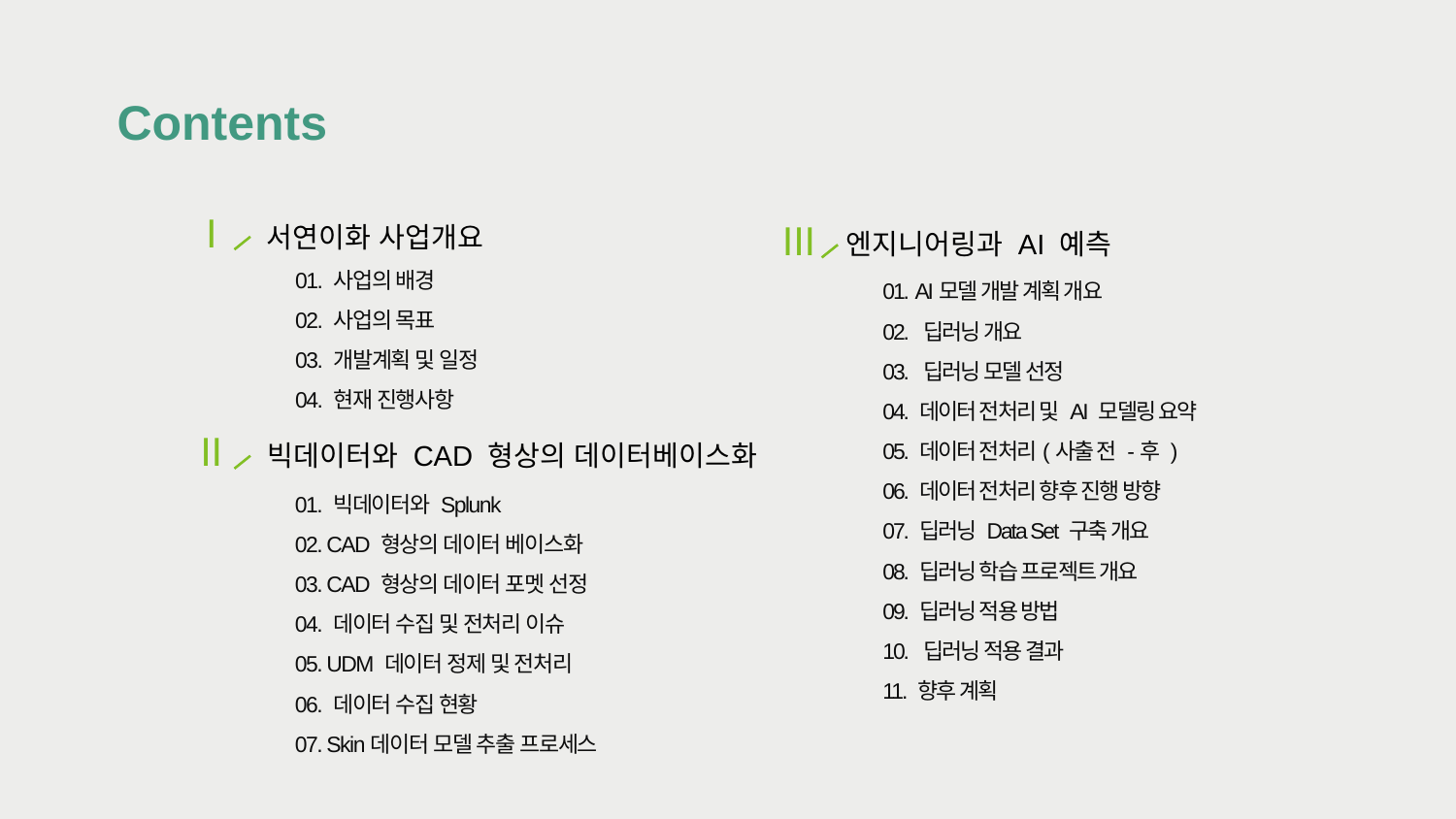

Contents
서연이화 사업개요
I
엔지니어링과 AI 예측
III
01.  AI모델 개발 계획 개요
02.  딥러닝 개요
03.  딥러닝 모델 선정
04. 데이터 전처리 및 AI 모델링 요약
05. 데이터 전처리(사출 전 -후 )
06. 데이터 전처리 향후 진행 방향
07. 딥러닝 Data Set 구축 개요
08. 딥러닝 학습 프로젝트 개요
09. 딥러닝 적용 방법
10.  딥러닝 적용 결과
11. 향후 계획
01. 사업의 배경
02. 사업의 목표
03. 개발계획 및 일정
04. 현재 진행사항
빅데이터와 CAD 형상의 데이터베이스화
II
01. 빅데이터와 Splunk
02. CAD 형상의 데이터 베이스화
03. CAD 형상의 데이터 포멧 선정
04. 데이터 수집 및 전처리 이슈
05. UDM 데이터 정제 및 전처리
06. 데이터 수집 현황
07. Skin데이터 모델 추출 프로세스